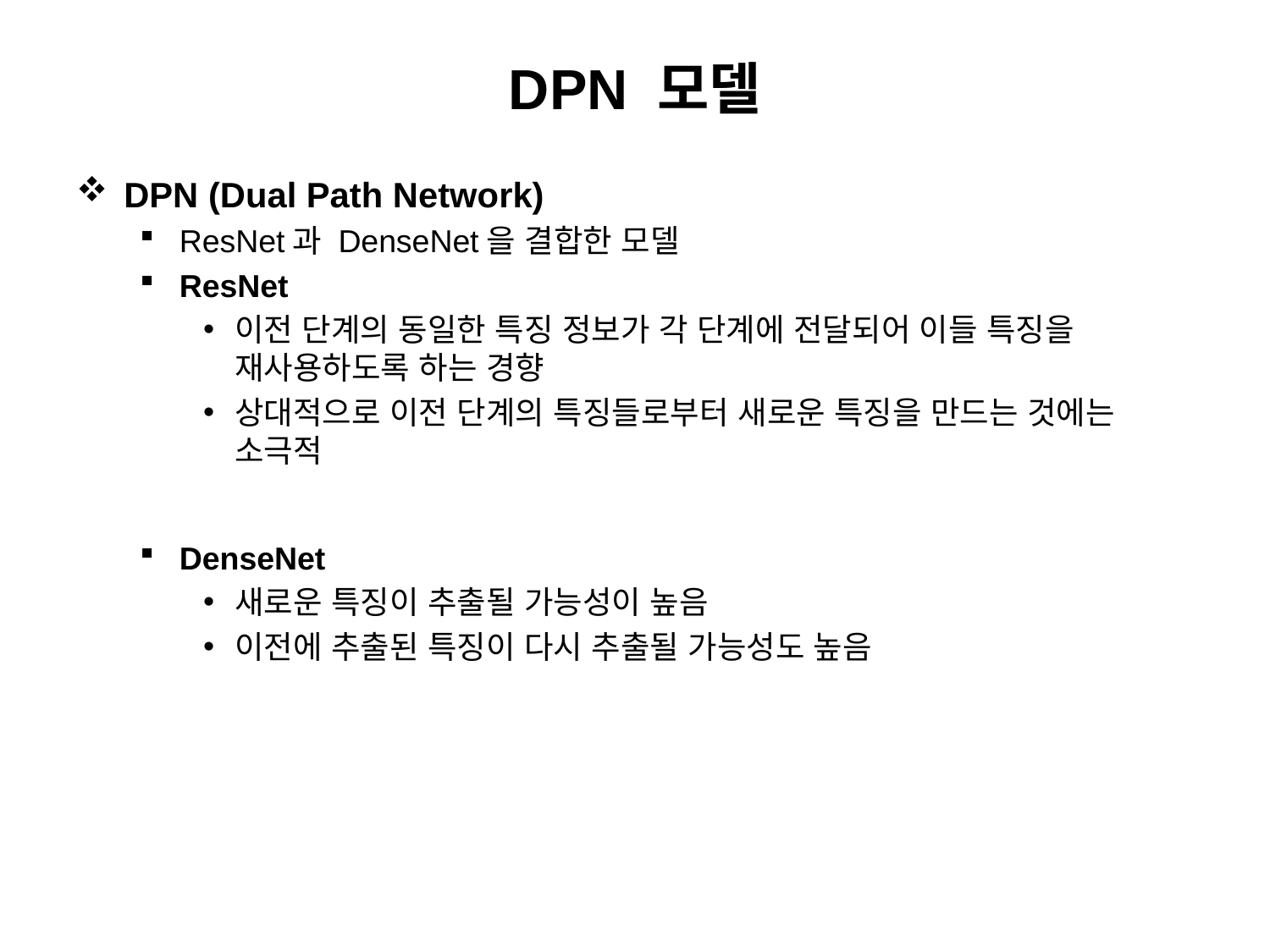

# DPN 모델
DPN (Dual Path Network)
ResNet과 DenseNet을 결합한 모델
ResNet
이전 단계의 동일한 특징 정보가 각 단계에 전달되어 이들 특징을 재사용하도록 하는 경향
상대적으로 이전 단계의 특징들로부터 새로운 특징을 만드는 것에는 소극적

DenseNet
새로운 특징이 추출될 가능성이 높음
이전에 추출된 특징이 다시 추출될 가능성도 높음